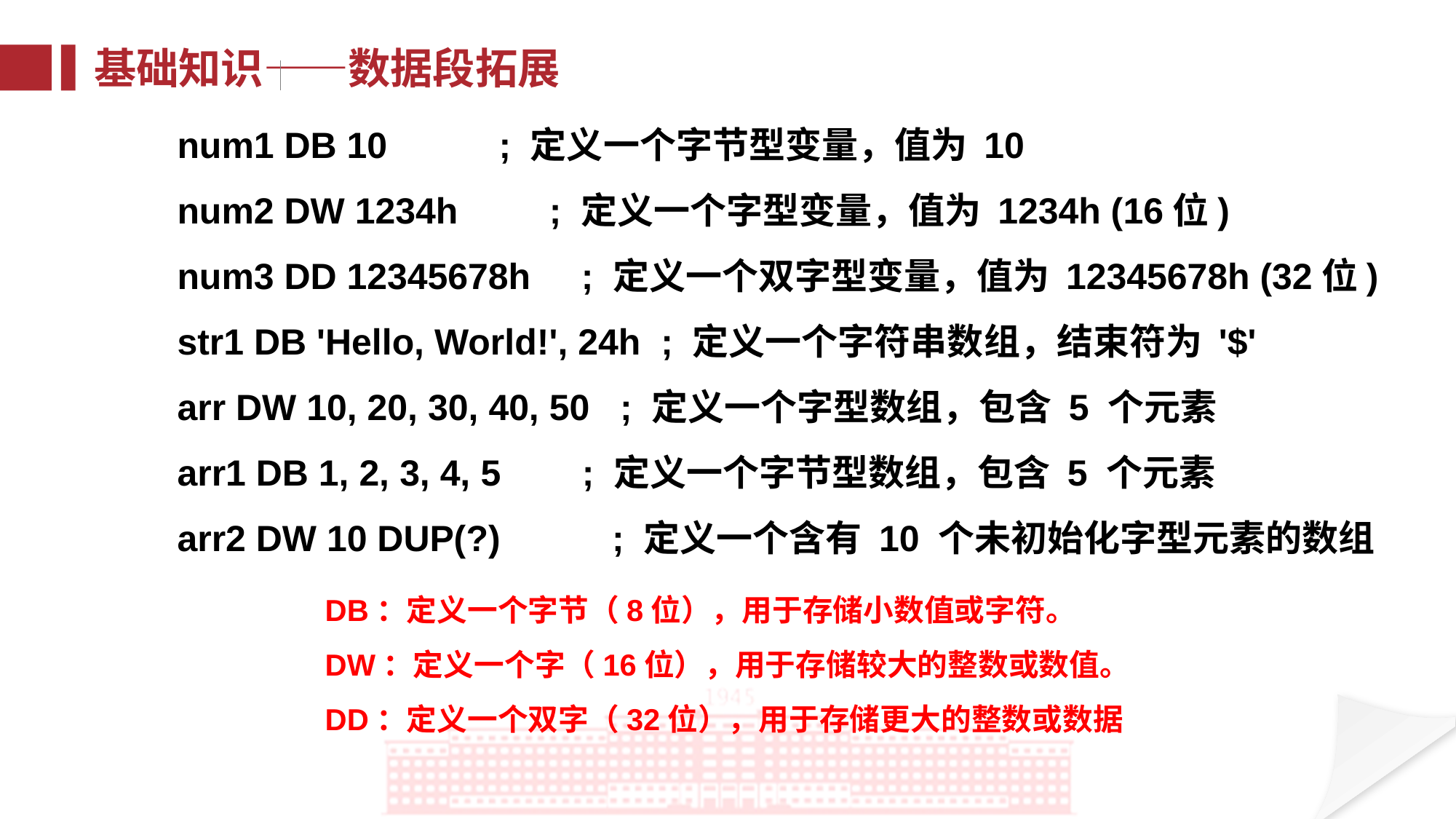

基础知识——数据段拓展
num1 DB 10           ; 定义一个字节型变量，值为 10
num2 DW 1234h         ; 定义一个字型变量，值为 1234h (16位)
num3 DD 12345678h     ; 定义一个双字型变量，值为 12345678h (32位)
str1 DB 'Hello, World!', 24h  ; 定义一个字符串数组，结束符为 '$'
arr DW 10, 20, 30, 40, 50   ; 定义一个字型数组，包含 5 个元素
arr1 DB 1, 2, 3, 4, 5        ; 定义一个字节型数组，包含 5 个元素
arr2 DW 10 DUP(?)           ; 定义一个含有 10 个未初始化字型元素的数组

DB：定义一个字节（8位），用于存储小数值或字符。
DW：定义一个字（16位），用于存储较大的整数或数值。
DD：定义一个双字（32位），用于存储更大的整数或数据